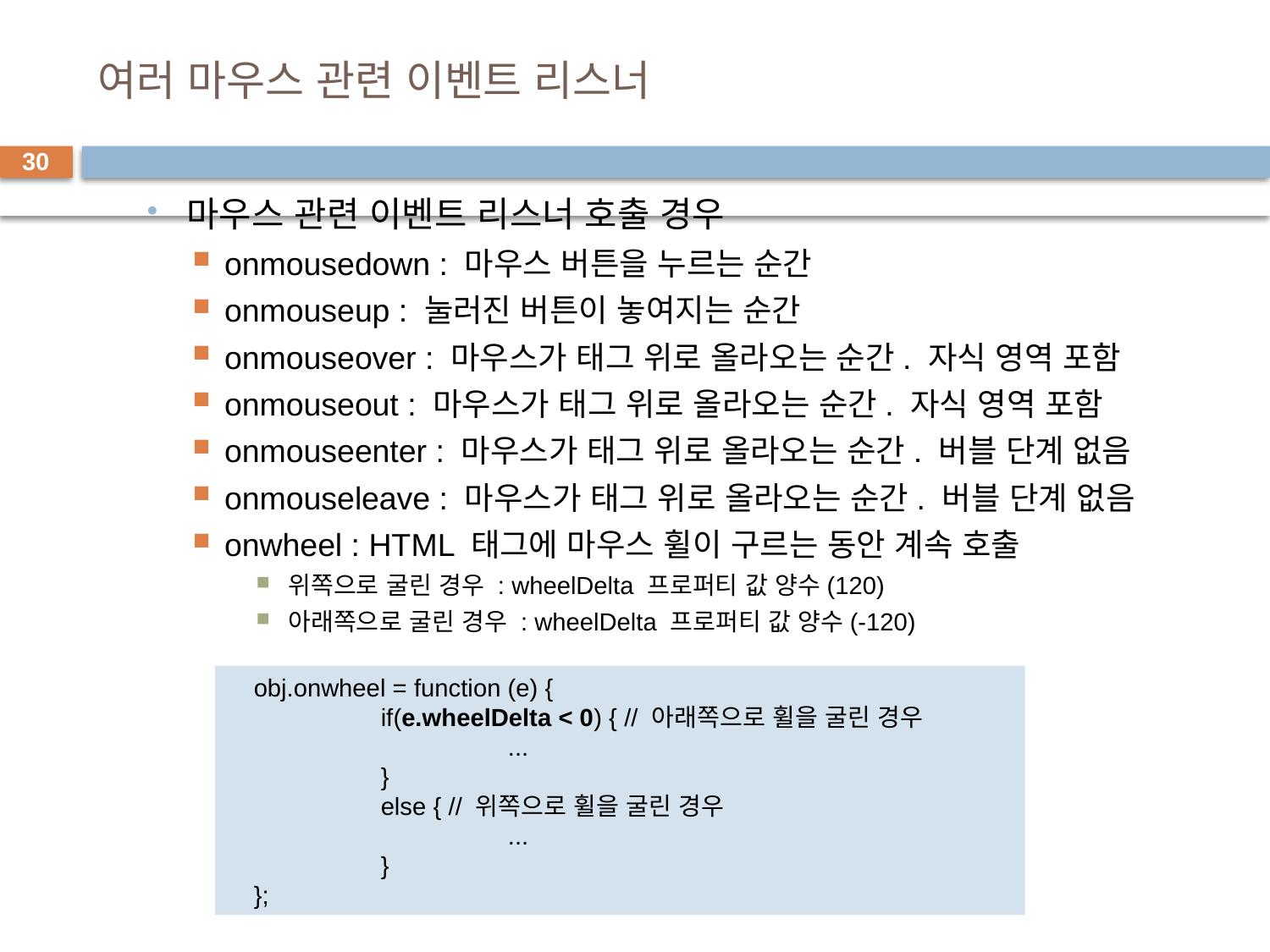

# 여러 마우스 관련 이벤트 리스너
30
마우스 관련 이벤트 리스너 호출 경우
onmousedown : 마우스 버튼을 누르는 순간
onmouseup : 눌러진 버튼이 놓여지는 순간
onmouseover : 마우스가 태그 위로 올라오는 순간. 자식 영역 포함
onmouseout : 마우스가 태그 위로 올라오는 순간. 자식 영역 포함
onmouseenter : 마우스가 태그 위로 올라오는 순간. 버블 단계 없음
onmouseleave : 마우스가 태그 위로 올라오는 순간. 버블 단계 없음
onwheel : HTML 태그에 마우스 휠이 구르는 동안 계속 호출
위쪽으로 굴린 경우 : wheelDelta 프로퍼티 값 양수(120)
아래쪽으로 굴린 경우 : wheelDelta 프로퍼티 값 양수(-120)

obj.onwheel = function (e) {
	if(e.wheelDelta < 0) { // 아래쪽으로 휠을 굴린 경우
		...
	}
	else { // 위쪽으로 휠을 굴린 경우
		...
	}
};